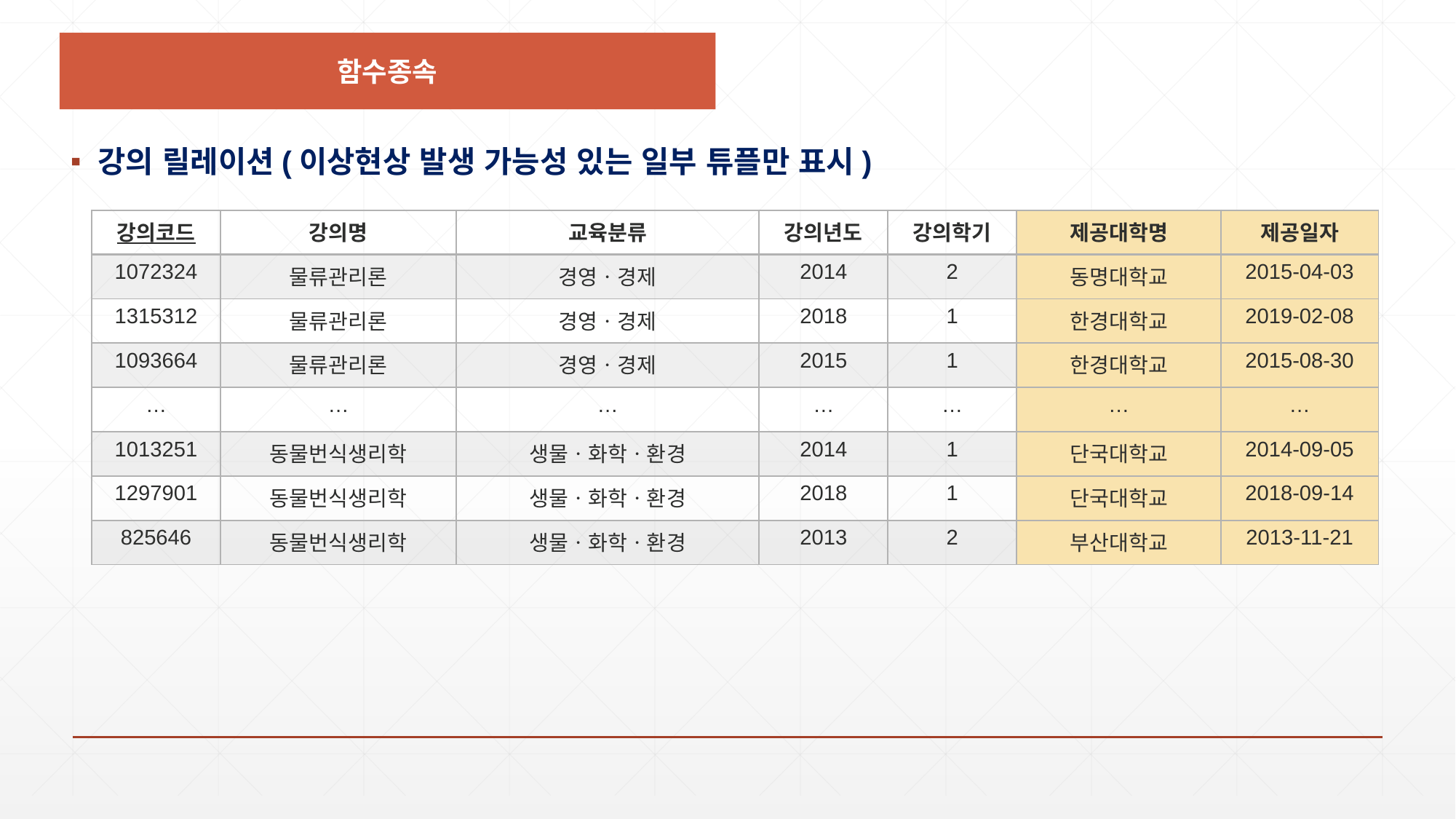

함수종속
강의 릴레이션(이상현상 발생 가능성 있는 일부 튜플만 표시)
| 강의코드 | 강의명 | 교육분류 | 강의년도 | 강의학기 | 제공대학명 | 제공일자 |
| --- | --- | --- | --- | --- | --- | --- |
| 1072324 | 물류관리론 | 경영ㆍ경제 | 2014 | 2 | 동명대학교 | 2015-04-03 |
| 1315312 | 물류관리론 | 경영ㆍ경제 | 2018 | 1 | 한경대학교 | 2019-02-08 |
| 1093664 | 물류관리론 | 경영ㆍ경제 | 2015 | 1 | 한경대학교 | 2015-08-30 |
| … | … | … | … | … | … | … |
| 1013251 | 동물번식생리학 | 생물ㆍ화학ㆍ환경 | 2014 | 1 | 단국대학교 | 2014-09-05 |
| 1297901 | 동물번식생리학 | 생물ㆍ화학ㆍ환경 | 2018 | 1 | 단국대학교 | 2018-09-14 |
| 825646 | 동물번식생리학 | 생물ㆍ화학ㆍ환경 | 2013 | 2 | 부산대학교 | 2013-11-21 |